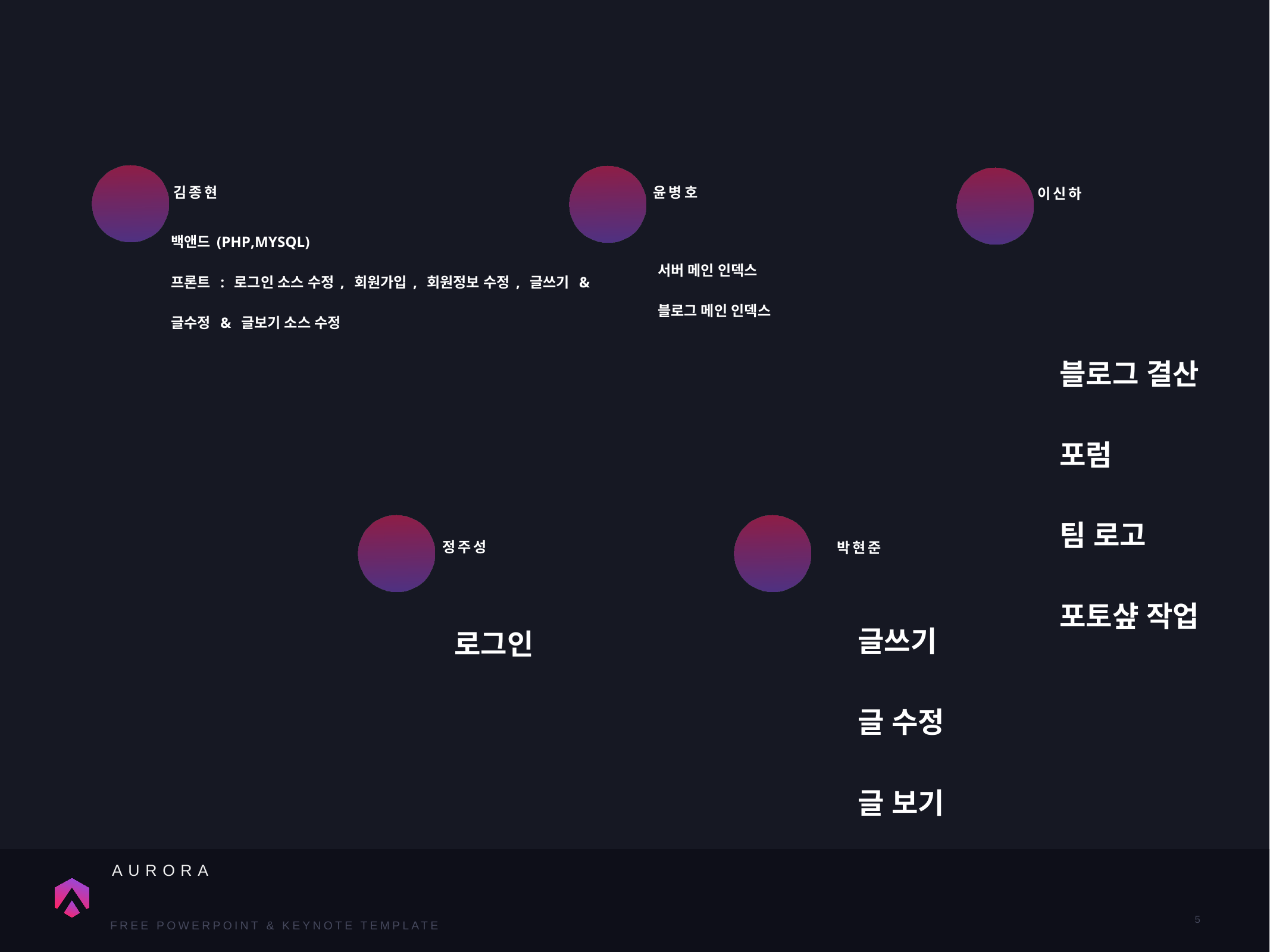

서버 메인 인덱스
블로그 메인 인덱스
윤병호
김종현
이신하

블로그 결산
포럼
팀 로고
포토샾 작업
백앤드(PHP,MYSQL)
프론트 : 로그인 소스 수정, 회원가입, 회원정보 수정, 글쓰기 & 글수정 & 글보기 소스 수정

정주성
박현준
글쓰기
글 수정
글 보기
로그인
5